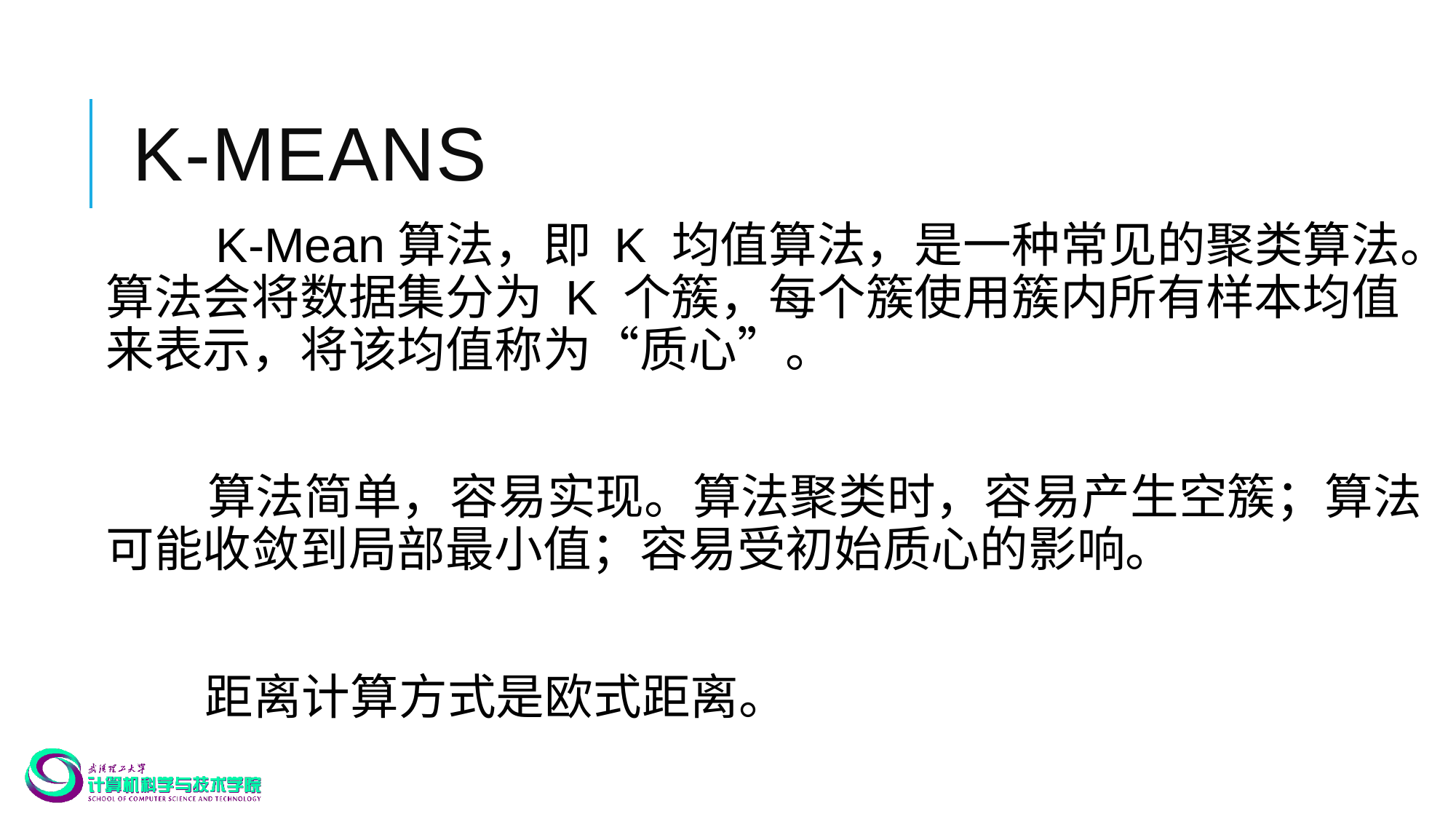

# K-means
        K-Mean算法，即 K 均值算法，是一种常见的聚类算法。算法会将数据集分为 K 个簇，每个簇使用簇内所有样本均值来表示，将该均值称为“质心”。

        算法简单，容易实现。算法聚类时，容易产生空簇；算法可能收敛到局部最小值；容易受初始质心的影响。

         距离计算方式是欧式距离。